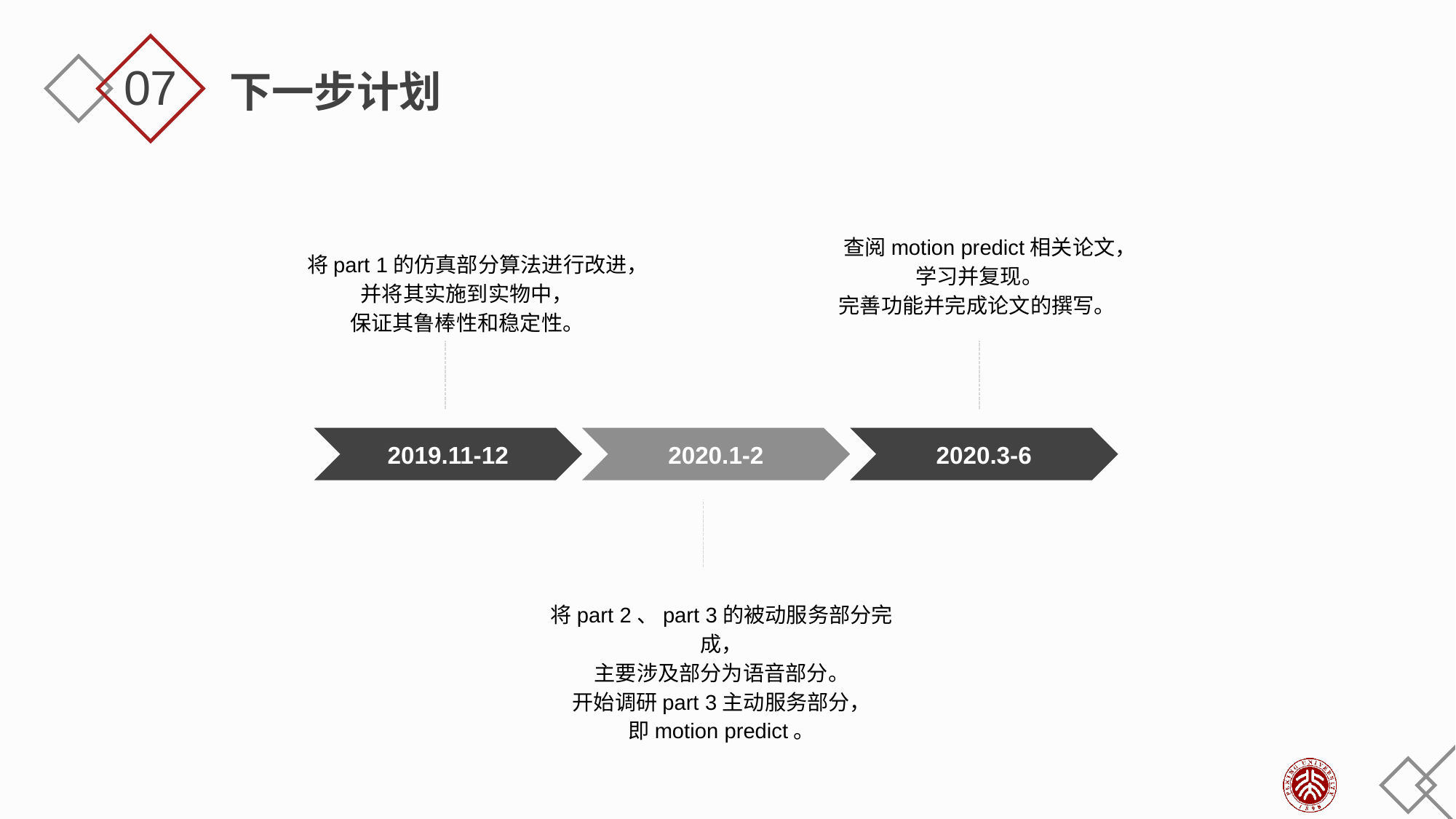

07
下一步计划

将part 1的仿真部分算法进行改进，
并将其实施到实物中，
保证其鲁棒性和稳定性。

查阅motion predict相关论文，
学习并复现。
完善功能并完成论文的撰写。
2019.11-12
2020.1-2
2020.3-6
将part 2、part 3的被动服务部分完成，
主要涉及部分为语音部分。
开始调研part 3主动服务部分，
即motion predict。

29